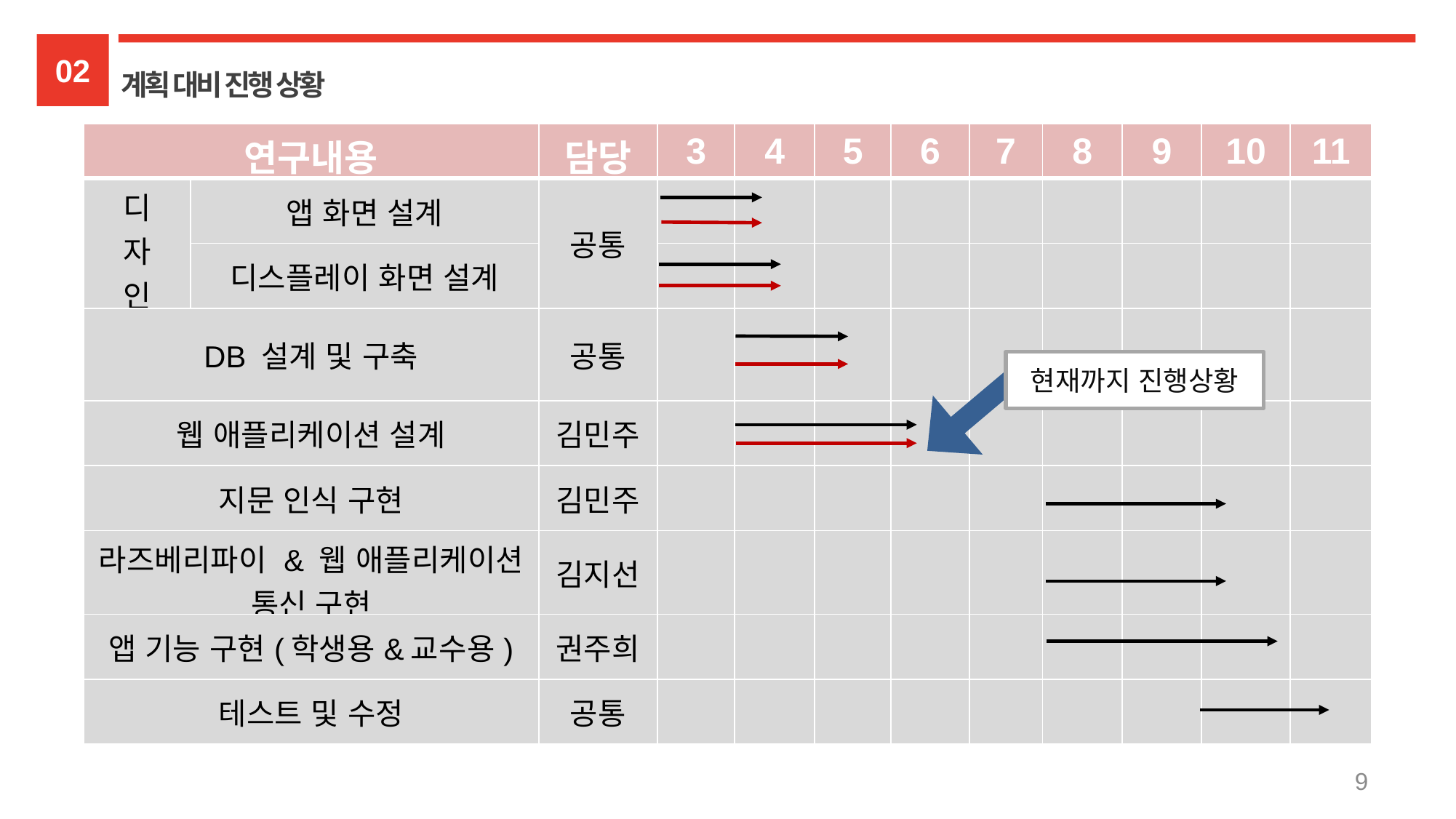

02
계획 대비 진행 상황
| 연구내용 |  | 담당 | 3 | 4 | 5 | 6 | 7 | 8 | 9 | 10 | 11 |
| --- | --- | --- | --- | --- | --- | --- | --- | --- | --- | --- | --- |
| 디 자 인 | 앱 화면 설계 | 공통 |  |  |  |  |  |  |  |  |  |
|  | 디스플레이 화면 설계 |  |  |  |  |  |  |  |  |  |  |
| DB 설계 및 구축 |  | 공통 |  |  |  |  |  |  |  |  |  |
| 웹 애플리케이션 설계 |  | 김민주 |  |  |  |  |  |  |  |  |  |
| 지문 인식 구현 |  | 김민주 |  |  |  |  |  |  |  |  |  |
| 라즈베리파이 & 웹 애플리케이션 통신 구현 |  | 김지선 |  |  |  |  |  |  |  |  |  |
| 앱 기능 구현(학생용&교수용) |  | 권주희 |  |  |  |  |  |  |  |  |  |
| 테스트 및 수정 |  | 공통 |  |  |  |  |  |  |  |  |  |
현재까지 진행상황

9